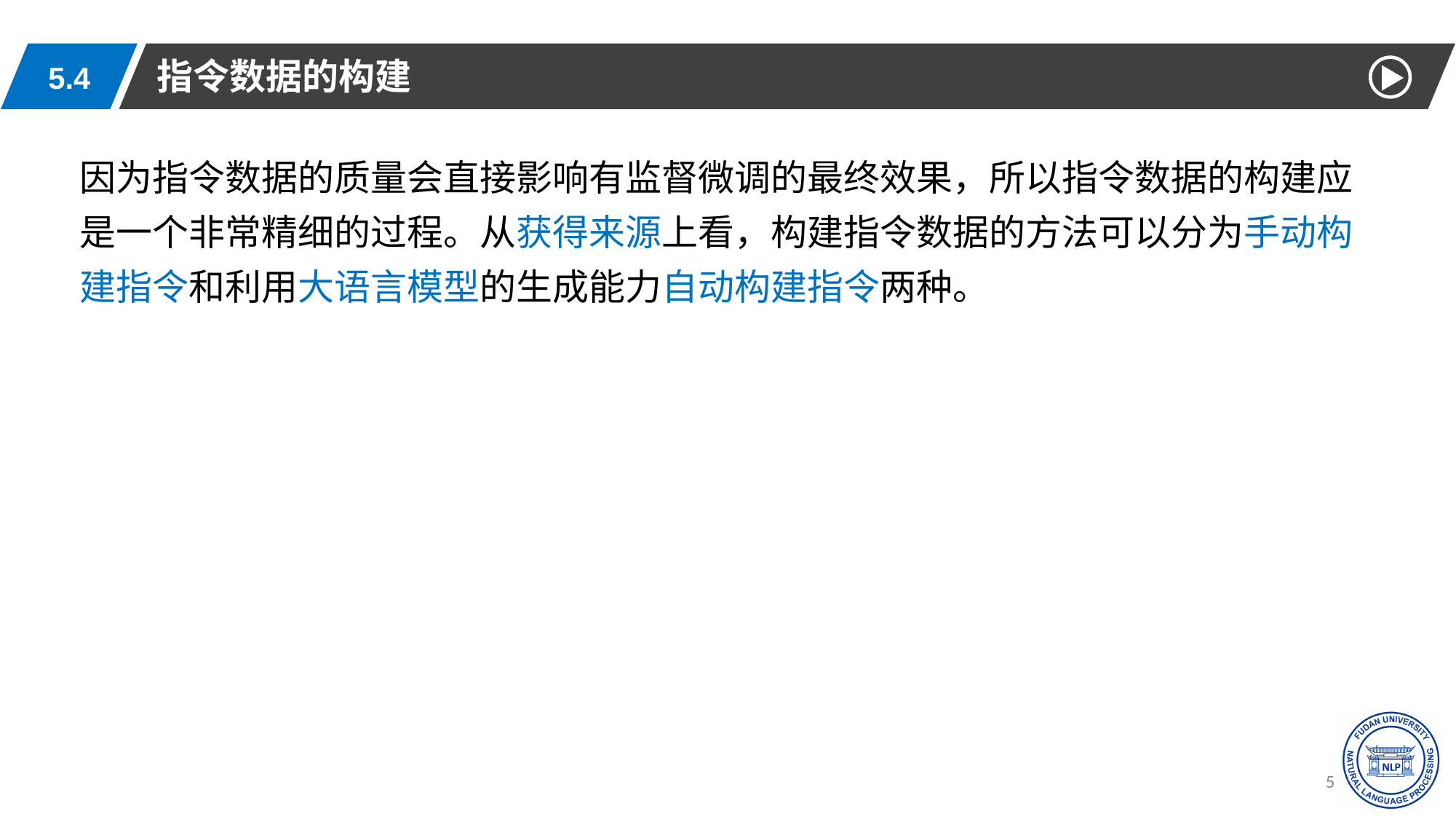

指令数据的构建
5.4

因为指令数据的质量会直接影响有监督微调的最终效果，所以指令数据的构建应是一个非常精细的过程。从获得来源上看，构建指令数据的方法可以分为手动构建指令和利用大语言模型的生成能力自动构建指令两种。
52